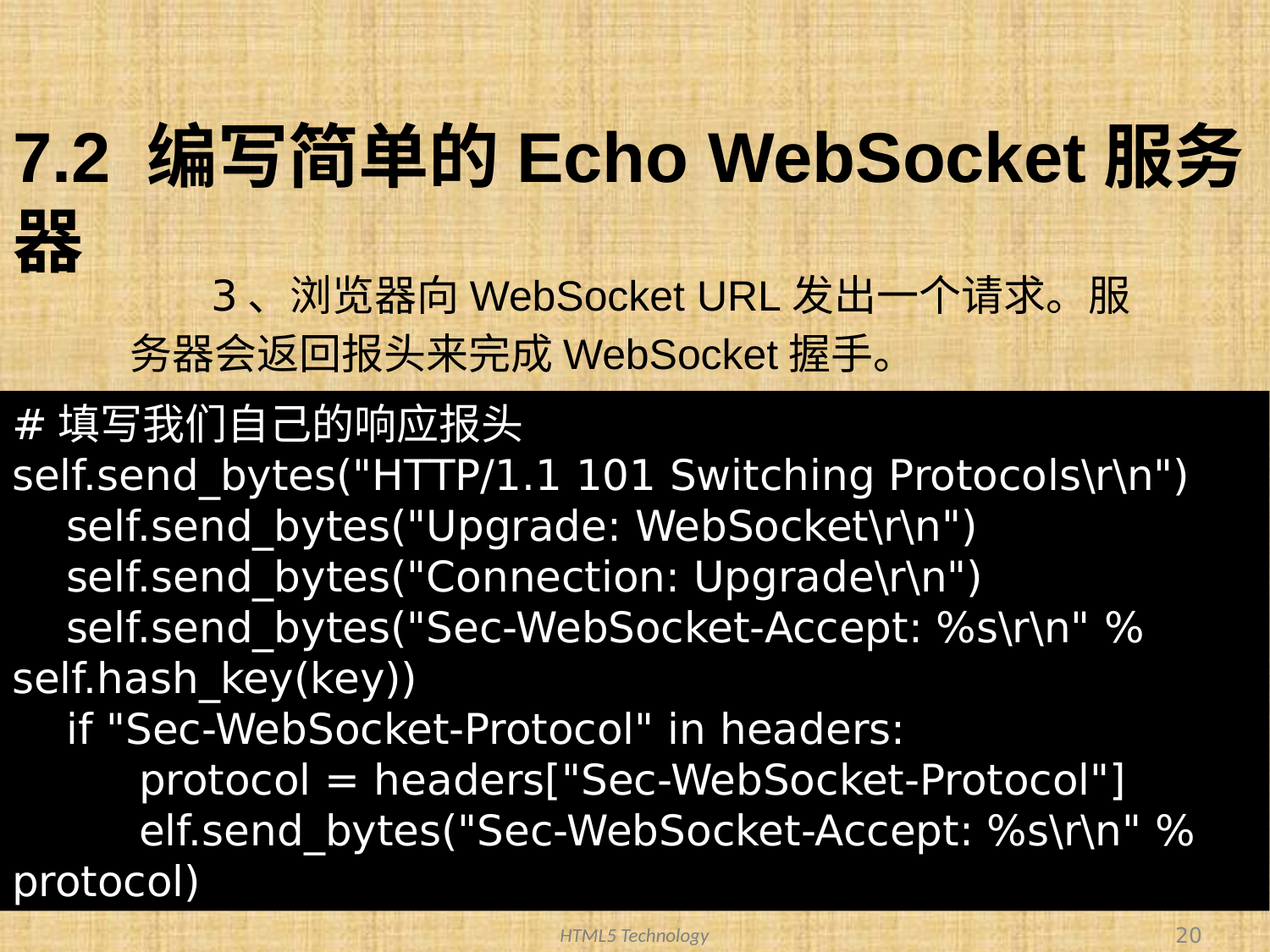

# 7.2 编写简单的Echo WebSocket服务器
      3、浏览器向WebSocket URL发出一个请求。服务器会返回报头来完成WebSocket握手。
#填写我们自己的响应报头
self.send_bytes("HTTP/1.1 101 Switching Protocols\r\n")
    self.send_bytes("Upgrade: WebSocket\r\n")
    self.send_bytes("Connection: Upgrade\r\n")
    self.send_bytes("Sec-WebSocket-Accept: %s\r\n" % self.hash_key(key))
    if "Sec-WebSocket-Protocol" in headers:
    	protocol = headers["Sec-WebSocket-Protocol"]
    	elf.send_bytes("Sec-WebSocket-Accept: %s\r\n" % protocol)
20
HTML5 Technology